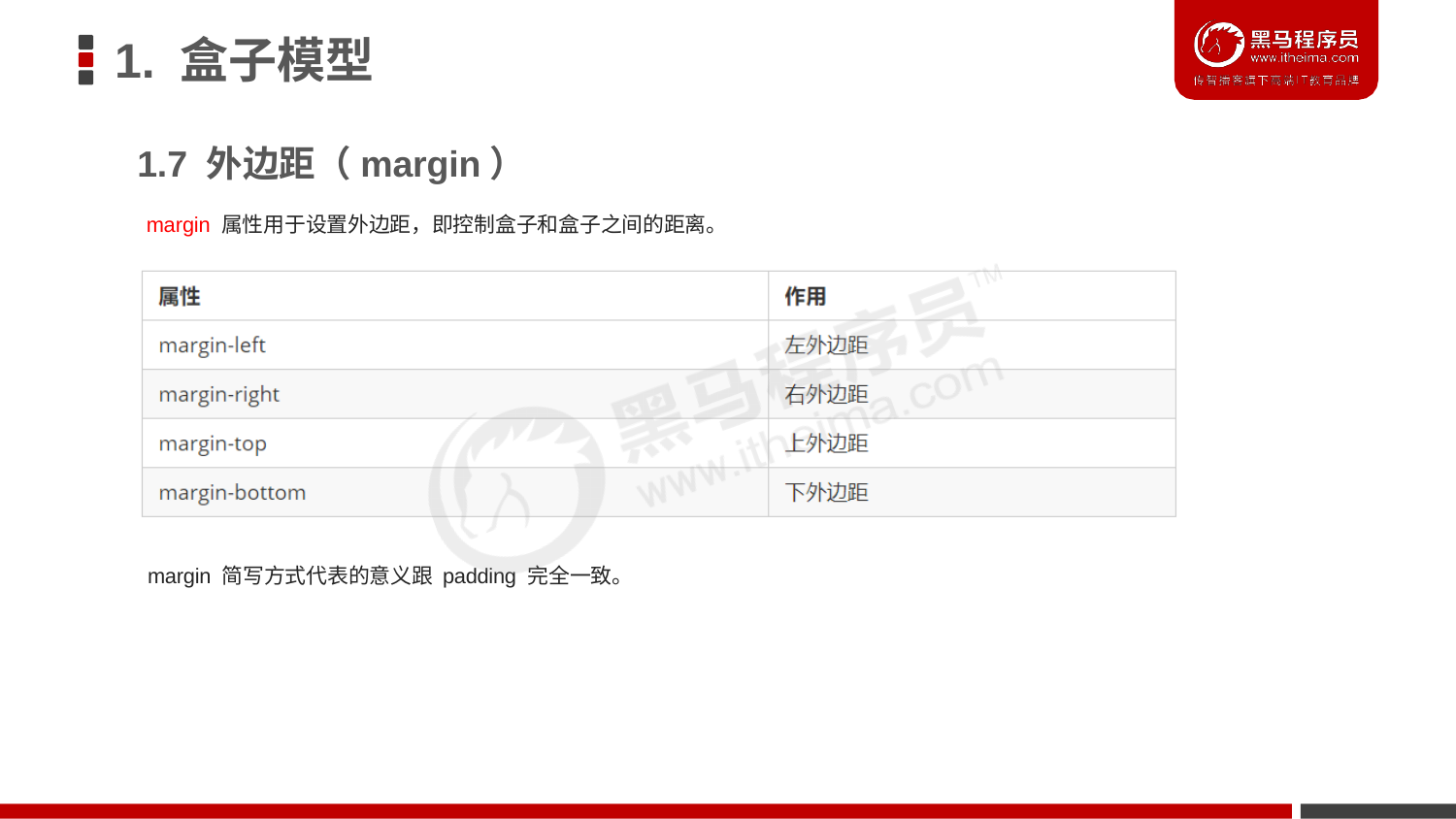

# 1. 盒子模型
1.7 外边距（margin）
margin 属性用于设置外边距，即控制盒子和盒子之间的距离。

margin 简写方式代表的意义跟 padding 完全一致。